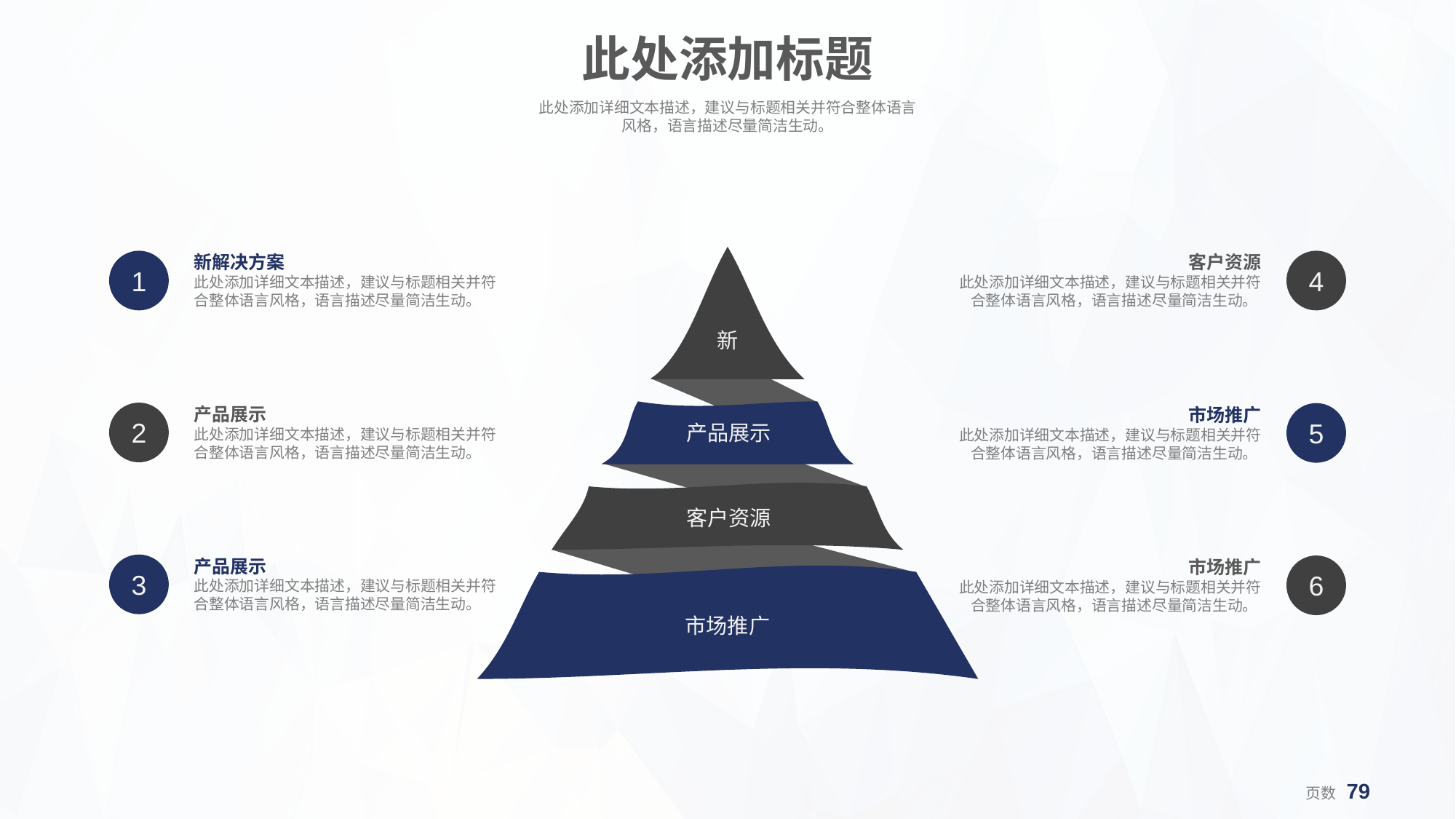

此处添加标题
此处添加详细文本描述，建议与标题相关并符合整体语言风格，语言描述尽量简洁生动。
客户资源
此处添加详细文本描述，建议与标题相关并符合整体语言风格，语言描述尽量简洁生动。
新解决方案
此处添加详细文本描述，建议与标题相关并符合整体语言风格，语言描述尽量简洁生动。

1
4
新

产品展示
此处添加详细文本描述，建议与标题相关并符合整体语言风格，语言描述尽量简洁生动。
市场推广
此处添加详细文本描述，建议与标题相关并符合整体语言风格，语言描述尽量简洁生动。

2
5
产品展示

客户资源
产品展示
此处添加详细文本描述，建议与标题相关并符合整体语言风格，语言描述尽量简洁生动。
市场推广
此处添加详细文本描述，建议与标题相关并符合整体语言风格，语言描述尽量简洁生动。
3
6

市场推广
           页数  79